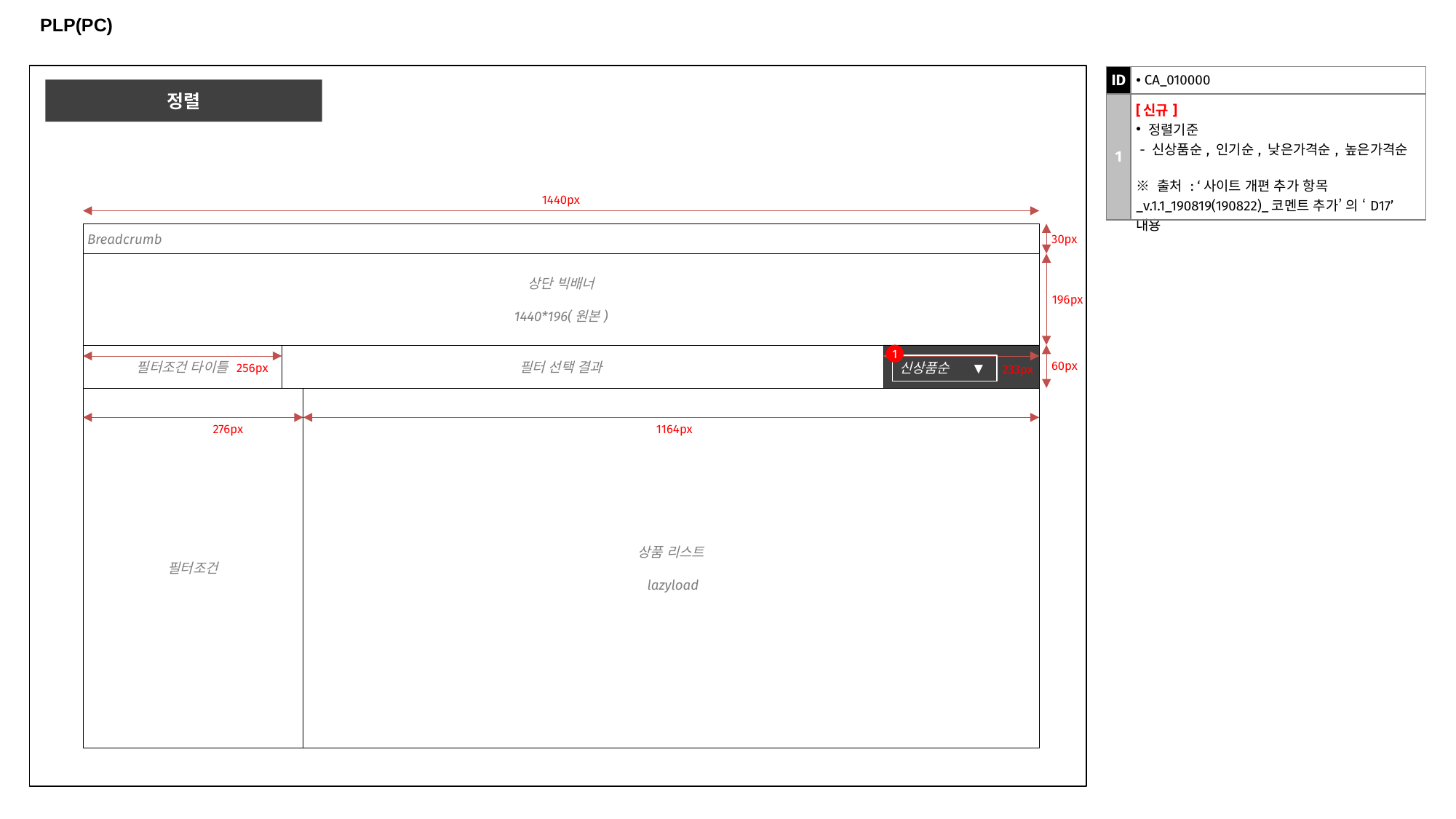

# PLP(PC)

| ID | CA\_010000 |
| --- | --- |
| 1 | [신규] 정렬기준 - 신상품순, 인기순, 낮은가격순, 높은가격순 ※ 출처 : ‘사이트 개편 추가 항목\_v.1.1\_190819(190822)\_코멘트 추가’ 의 ‘D17’ 내용 |
정렬
1440px
Breadcrumb
30px
상단 빅배너

1440*196(원본)
196px
1
필터 선택 결과
필터조건 타이틀

신상품순
60px
▼
256px
233px
필터조건
상품 리스트

 lazyload
276px
1164px